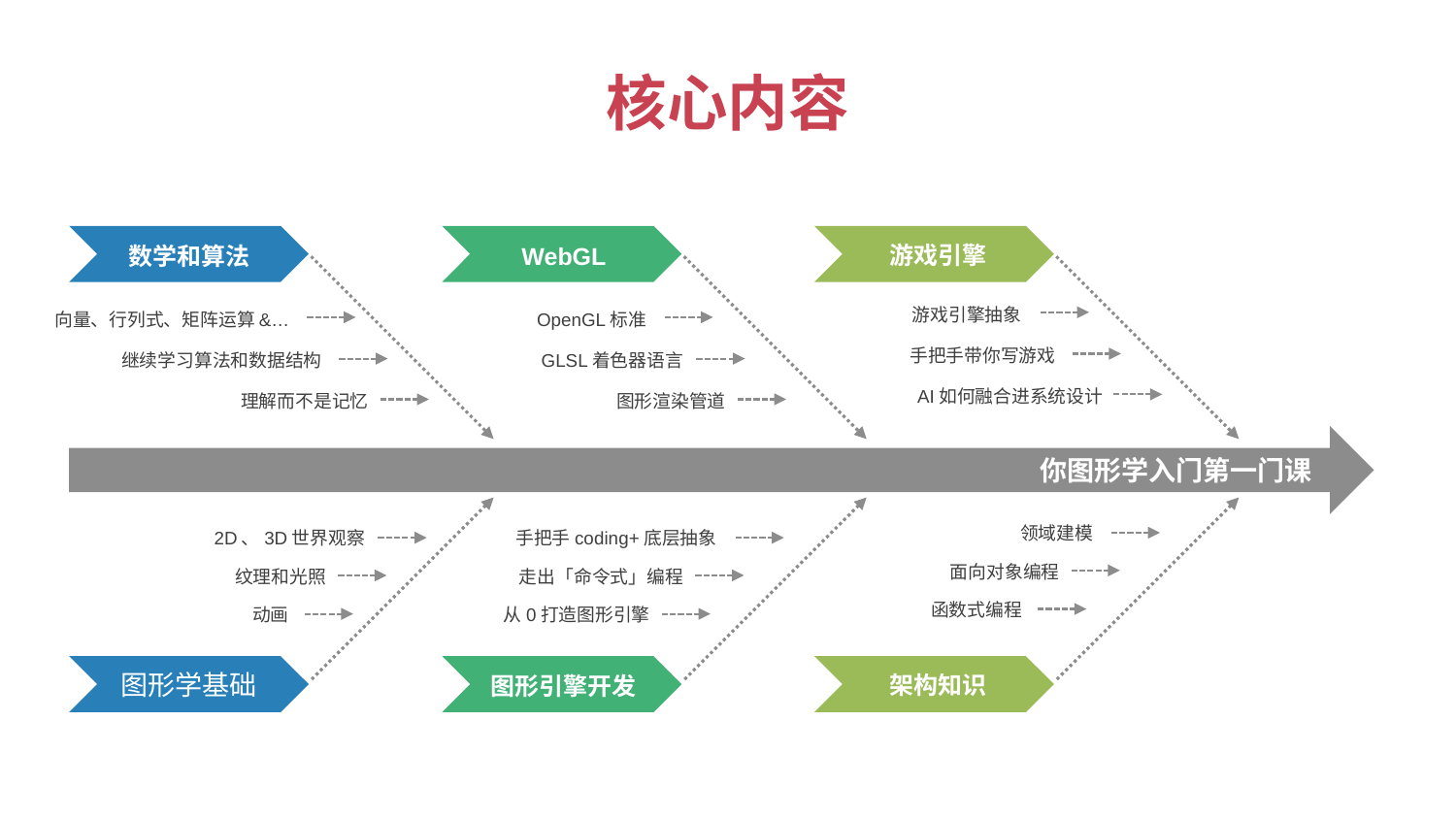

# 核心内容

游戏引擎
数学和算法
WebGL
游戏引擎抽象
向量、行列式、矩阵运算&…
OpenGL标准
手把手带你写游戏
继续学习算法和数据结构
GLSL着色器语言
AI如何融合进系统设计
理解而不是记忆
图形渲染管道

你图形学入门第一门课
领域建模
2D、3D世界观察
手把手coding+底层抽象
面向对象编程
纹理和光照
走出「命令式」编程
函数式编程
动画
从0打造图形引擎
图形学基础

架构知识
图形引擎开发